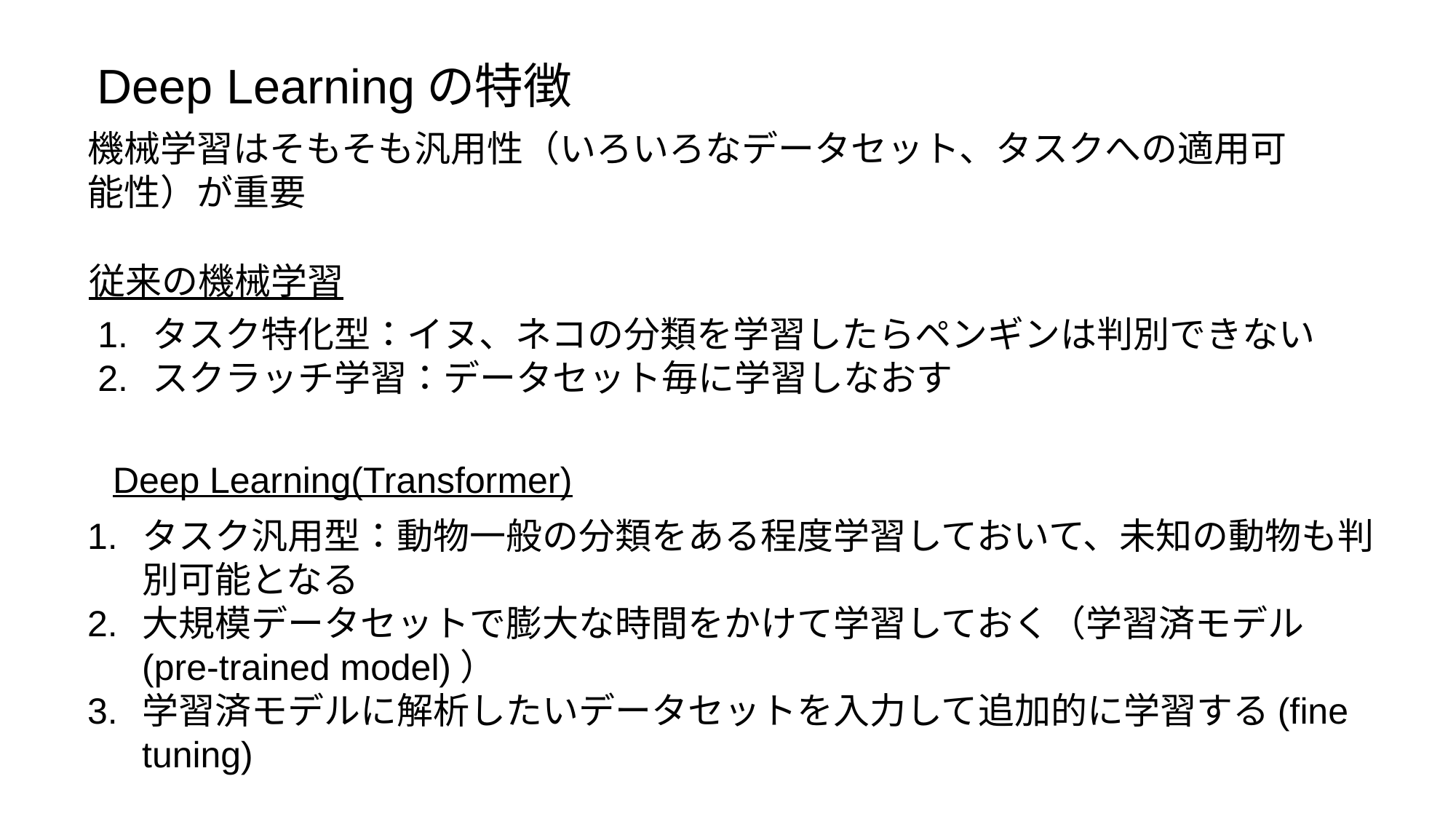

Deep Learningの特徴
機械学習はそもそも汎用性（いろいろなデータセット、タスクへの適用可能性）が重要
従来の機械学習
タスク特化型：イヌ、ネコの分類を学習したらペンギンは判別できない
スクラッチ学習：データセット毎に学習しなおす

Deep Learning(Transformer)
タスク汎用型：動物一般の分類をある程度学習しておいて、未知の動物も判別可能となる
大規模データセットで膨大な時間をかけて学習しておく（学習済モデル(pre-trained model)）
学習済モデルに解析したいデータセットを入力して追加的に学習する(fine tuning)